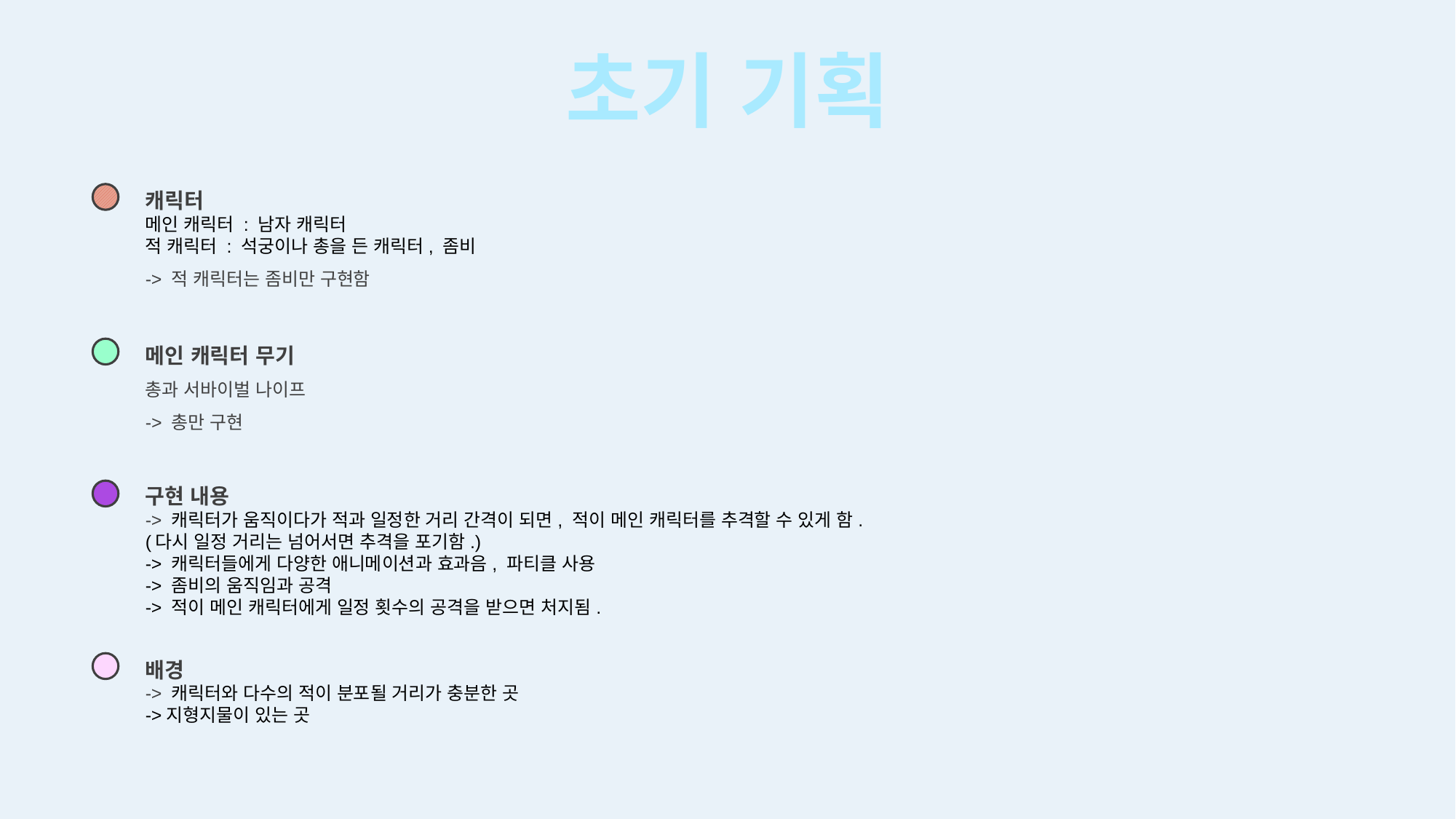

초기 기획
캐릭터
메인 캐릭터 : 남자 캐릭터
적 캐릭터 : 석궁이나 총을 든 캐릭터, 좀비
-> 적 캐릭터는 좀비만 구현함

메인 캐릭터 무기
총과 서바이벌 나이프
-> 총만 구현

구현 내용
-> 캐릭터가 움직이다가 적과 일정한 거리 간격이 되면, 적이 메인 캐릭터를 추격할 수 있게 함.(다시 일정 거리는 넘어서면 추격을 포기함.)
-> 캐릭터들에게 다양한 애니메이션과 효과음, 파티클 사용
-> 좀비의 움직임과 공격
-> 적이 메인 캐릭터에게 일정 횟수의 공격을 받으면 처지됨.

배경
-> 캐릭터와 다수의 적이 분포될 거리가 충분한 곳
->지형지물이 있는 곳